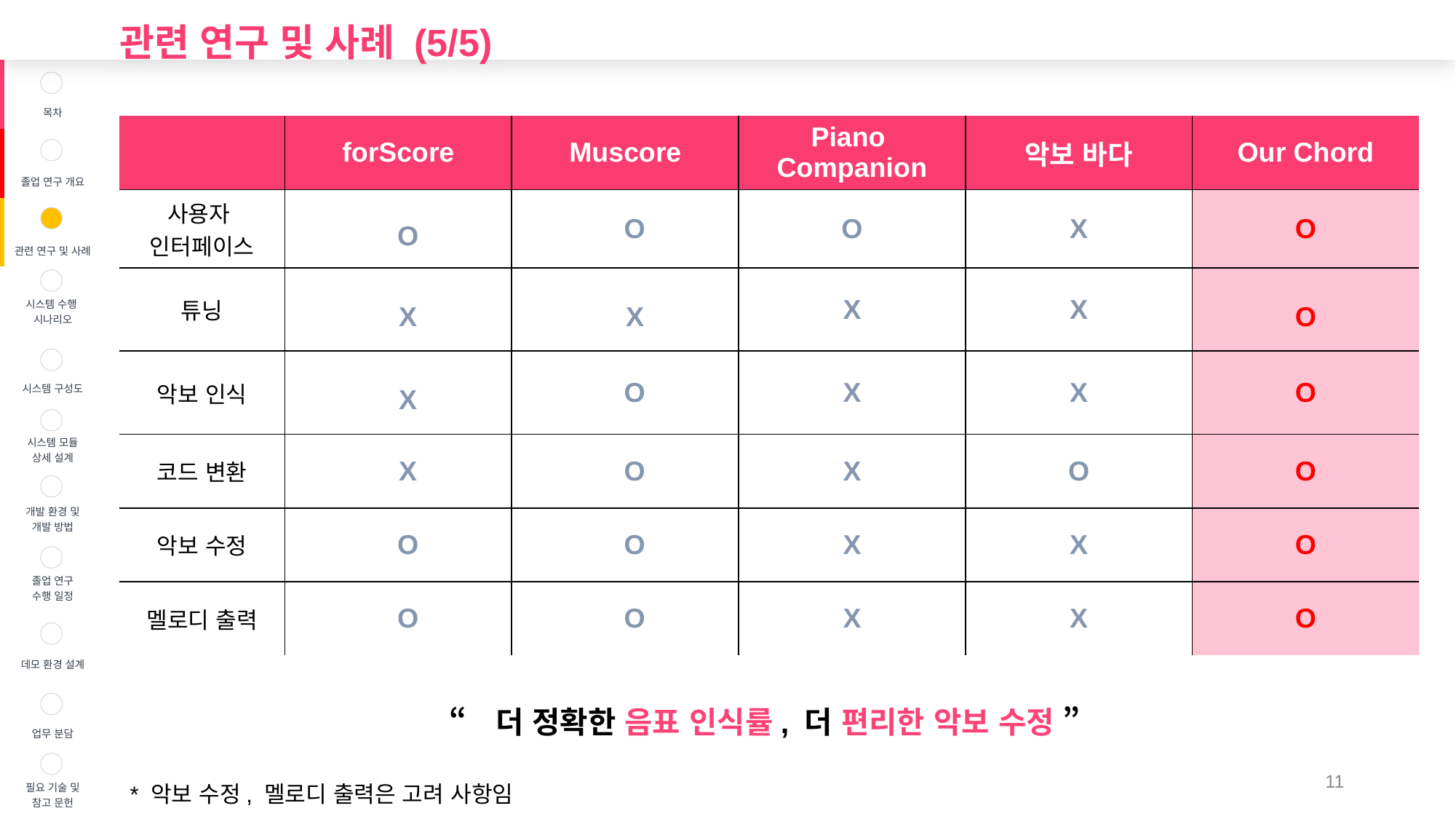

관련 연구 및 사례 (5/5)
|  | 목차 |
| --- | --- |
|  | 졸업 연구 개요 |
|  | 관련 연구 및 사례 |
|  | 시스템 수행 시나리오 |
|  | 시스템 구성도 |
|  | 시스템 모듈 상세 설계 |
|  | 개발 환경 및 개발 방법 |
|  | 졸업 연구 수행 일정 |
|  | 데모 환경 설계 |
|  | 업무 분담 |
|  | 필요 기술 및 참고 문헌 |

|  | forScore | Muscore | Piano  Companion | 악보 바다 | Our Chord |
| --- | --- | --- | --- | --- | --- |
| 사용자  인터페이스 | O | O | O | X | O |
| 튜닝 | X | X | X | X | O |
| 악보 인식 | X | O | X | X | O |
| 코드 변환 | X | O | X | O | O |
| 악보 수정 | O | O | X | X | O |
| 멜로디 출력 | O | O | X | X | O |

“ 더 정확한 음표 인식률, 더 편리한 악보 수정 ”

11
* 악보 수정, 멜로디 출력은 고려 사항임